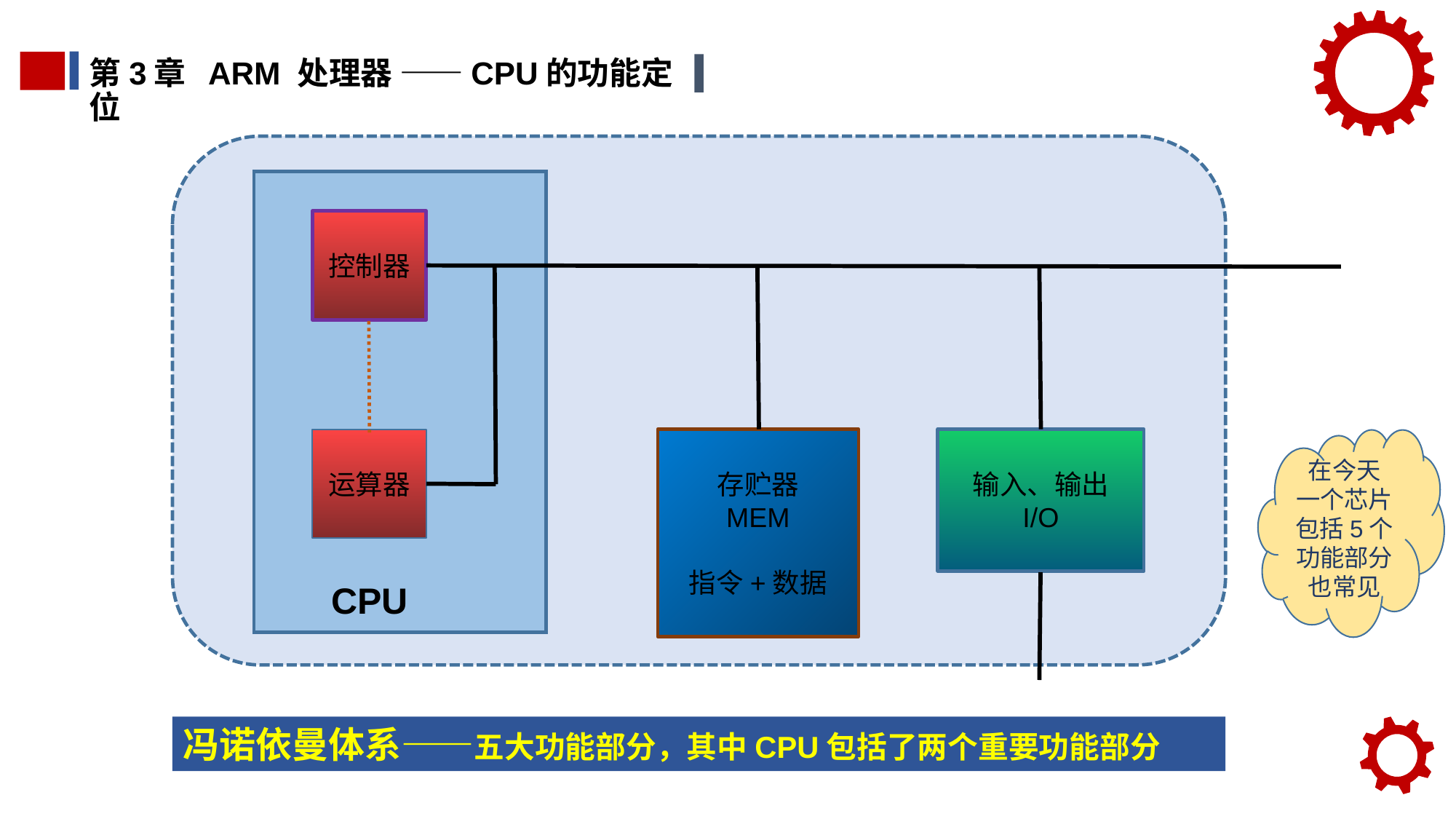

第3章  ARM 处理器 ——CPU的功能定位

控制器

运算器

存贮器
MEM

指令+数据

输入、输出
I/O

在今天
一个芯片包括5个功能部分也常见
CPU
冯诺依曼体系——五大功能部分，其中CPU包括了两个重要功能部分